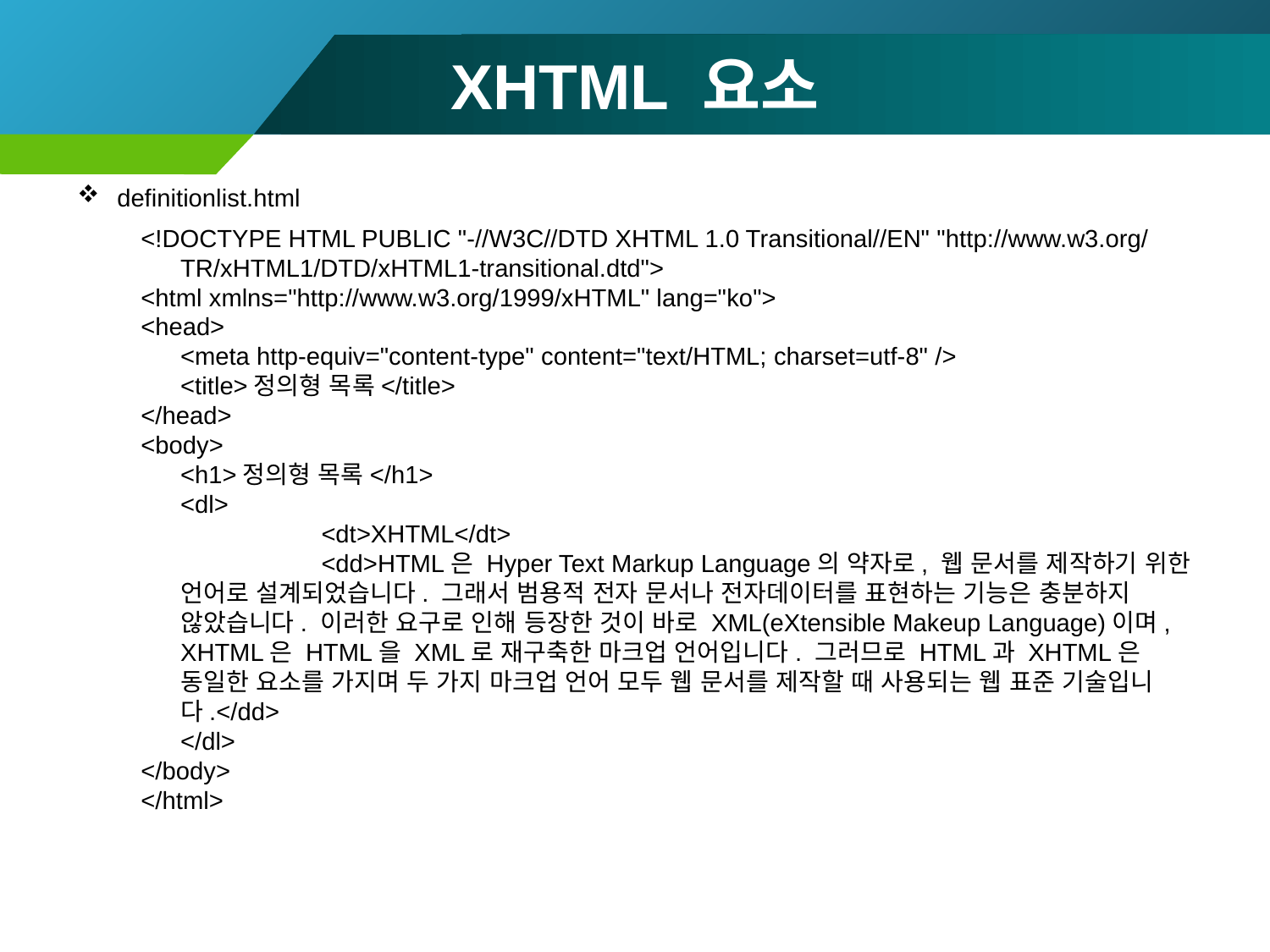

# XHTML 요소
definitionlist.html
<!DOCTYPE HTML PUBLIC "-//W3C//DTD XHTML 1.0 Transitional//EN" "http://www.w3.org/TR/xHTML1/DTD/xHTML1-transitional.dtd">
<html xmlns="http://www.w3.org/1999/xHTML" lang="ko">
<head>
	<meta http-equiv="content-type" content="text/HTML; charset=utf-8" />
	<title>정의형 목록</title>
</head>
<body>
	<h1>정의형 목록</h1>
	<dl>
		  <dt>XHTML</dt>
		  <dd>HTML은 Hyper Text Markup Language의 약자로, 웹 문서를 제작하기 위한 언어로 설계되었습니다. 그래서 범용적 전자 문서나 전자데이터를 표현하는 기능은 충분하지 않았습니다. 이러한 요구로 인해 등장한 것이 바로 XML(eXtensible Makeup Language)이며, XHTML은 HTML을 XML로 재구축한 마크업 언어입니다. 그러므로 HTML과 XHTML은 동일한 요소를 가지며 두 가지 마크업 언어 모두 웹 문서를 제작할 때 사용되는 웹 표준 기술입니다.</dd>
	</dl>
</body>
</html>
62